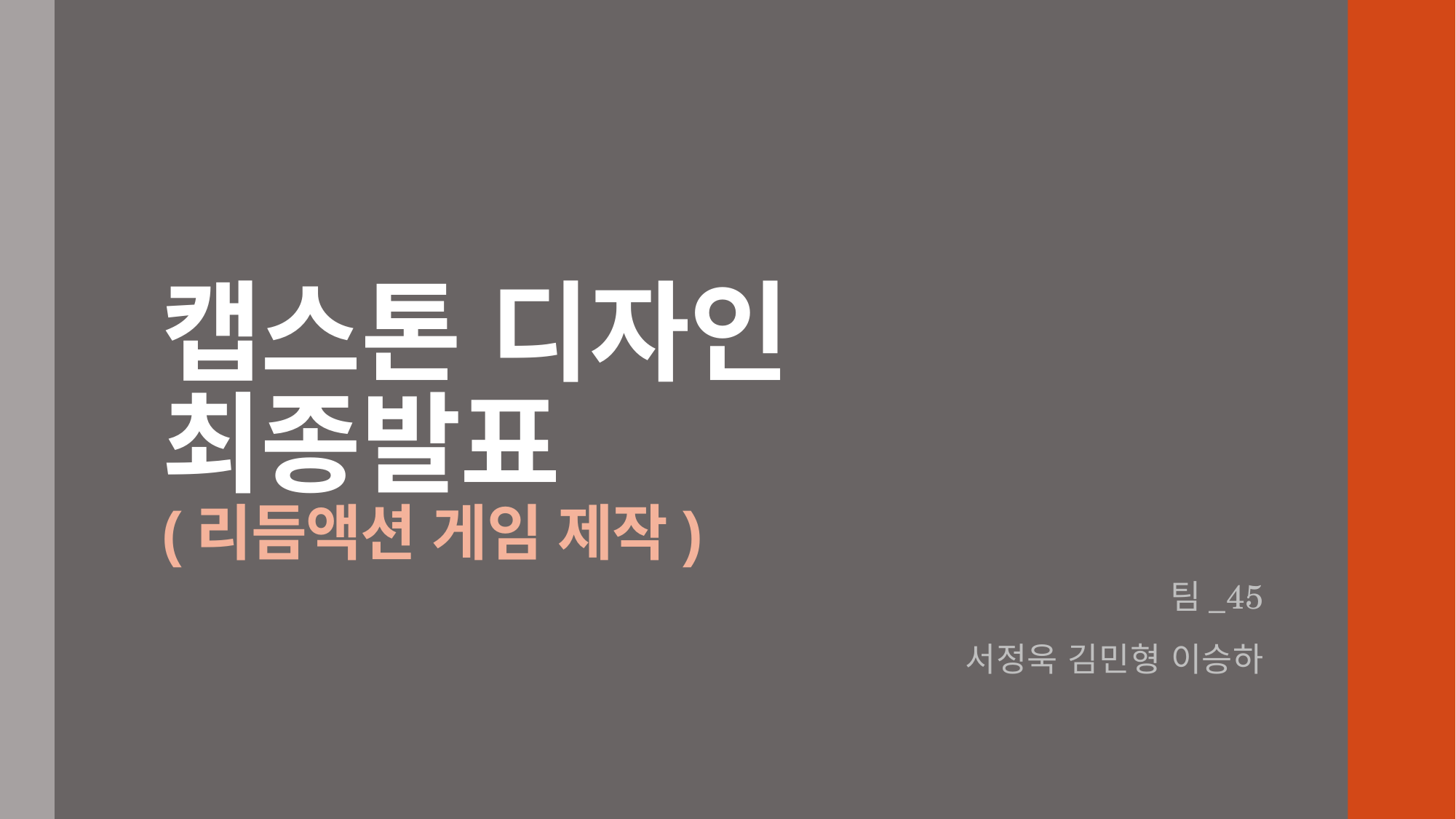

# 캡스톤 디자인 최종발표 (리듬액션 게임 제작)
팀_45
서정욱 김민형 이승하